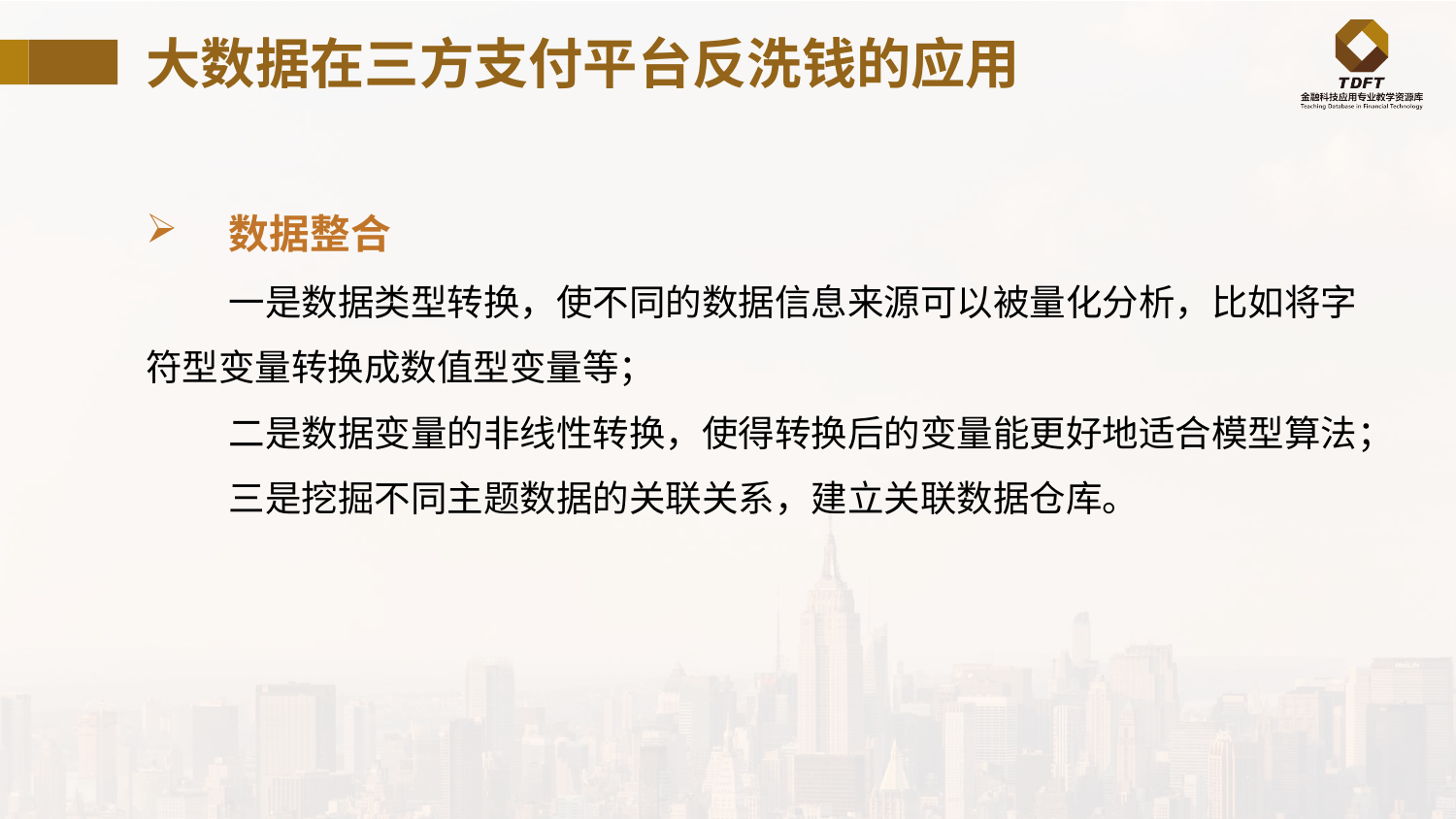

# 大数据在三方支付平台反洗钱的应用

   数据整合
         一是数据类型转换，使不同的数据信息来源可以被量化分析，比如将字符型变量转换成数值型变量等；
         二是数据变量的非线性转换，使得转换后的变量能更好地适合模型算法；
         三是挖掘不同主题数据的关联关系，建立关联数据仓库。